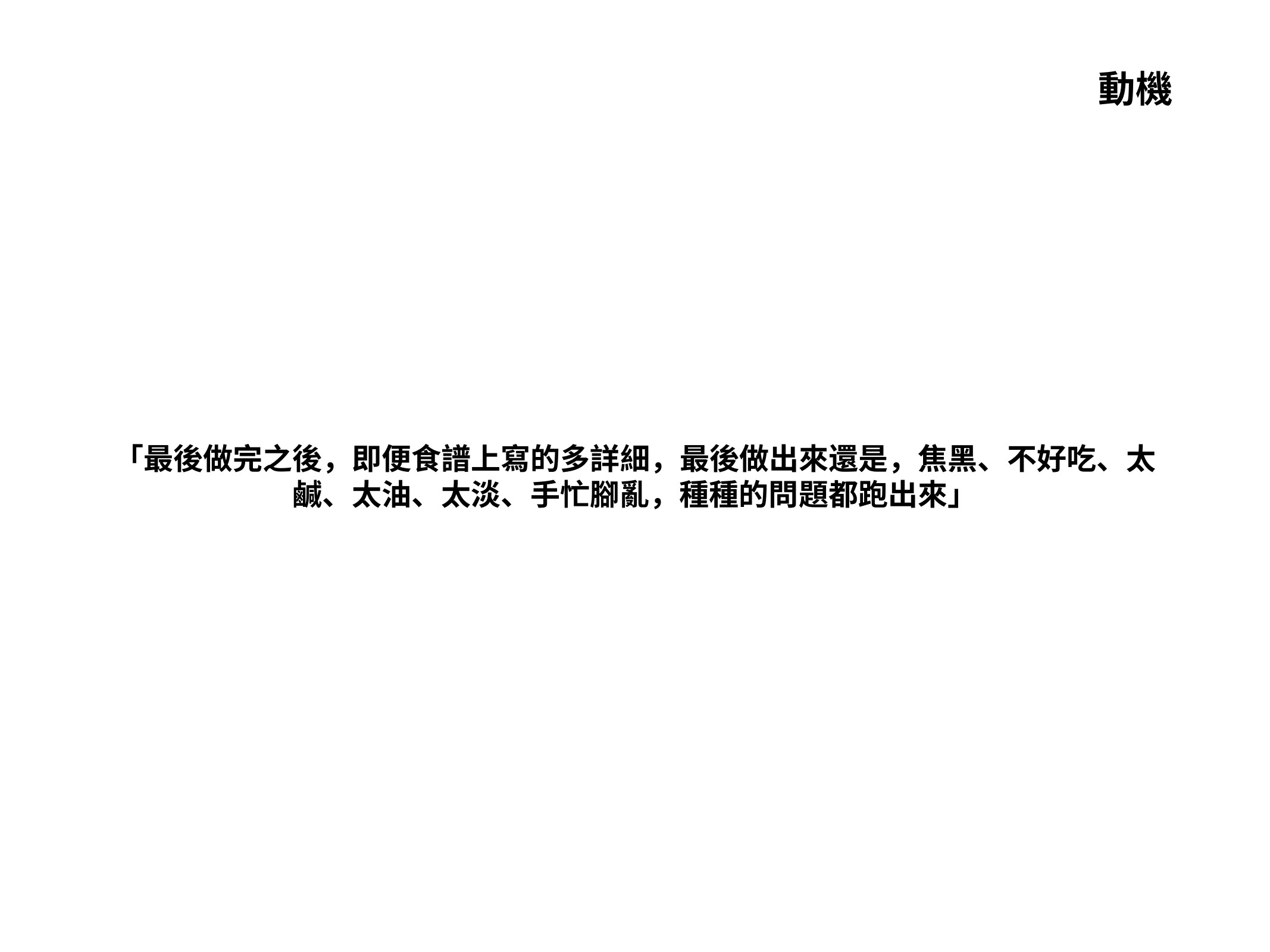

動機
「最後做完之後，即便食譜上寫的多詳細，最後做出來還是，焦黑、不好吃、太鹹、太油、太淡、手忙腳亂，種種的問題都跑出來」